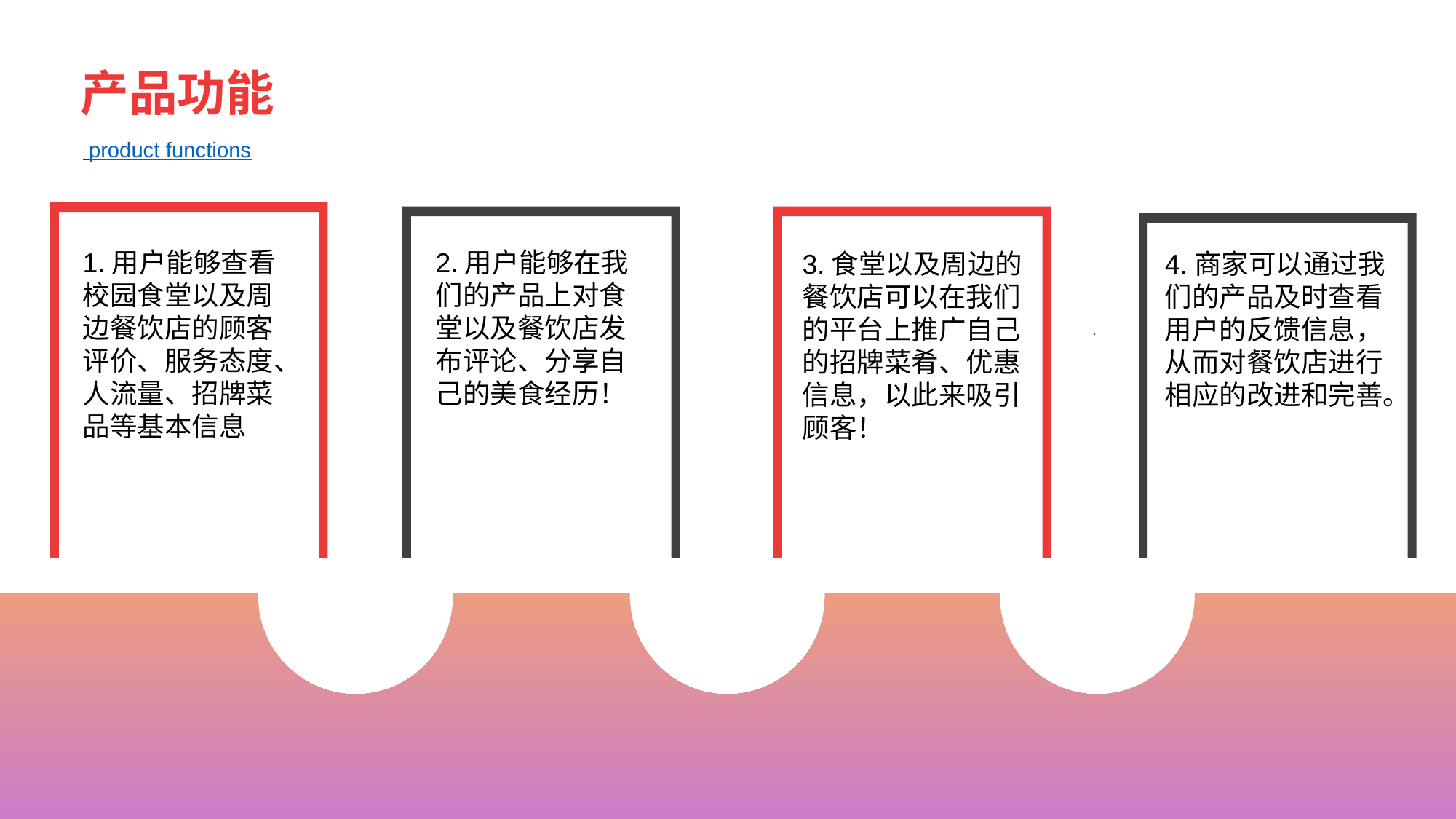

#
产品功能
 product functions

1.用户能够查看校园食堂以及周边餐饮店的顾客评价、服务态度、人流量、招牌菜品等基本信息
2.用户能够在我们的产品上对食堂以及餐饮店发布评论、分享自己的美食经历！
4.商家可以通过我们的产品及时查看用户的反馈信息，从而对餐饮店进行相应的改进和完善。
3.食堂以及周边的餐饮店可以在我们的平台上推广自己的招牌菜肴、优惠信息，以此来吸引顾客！

.